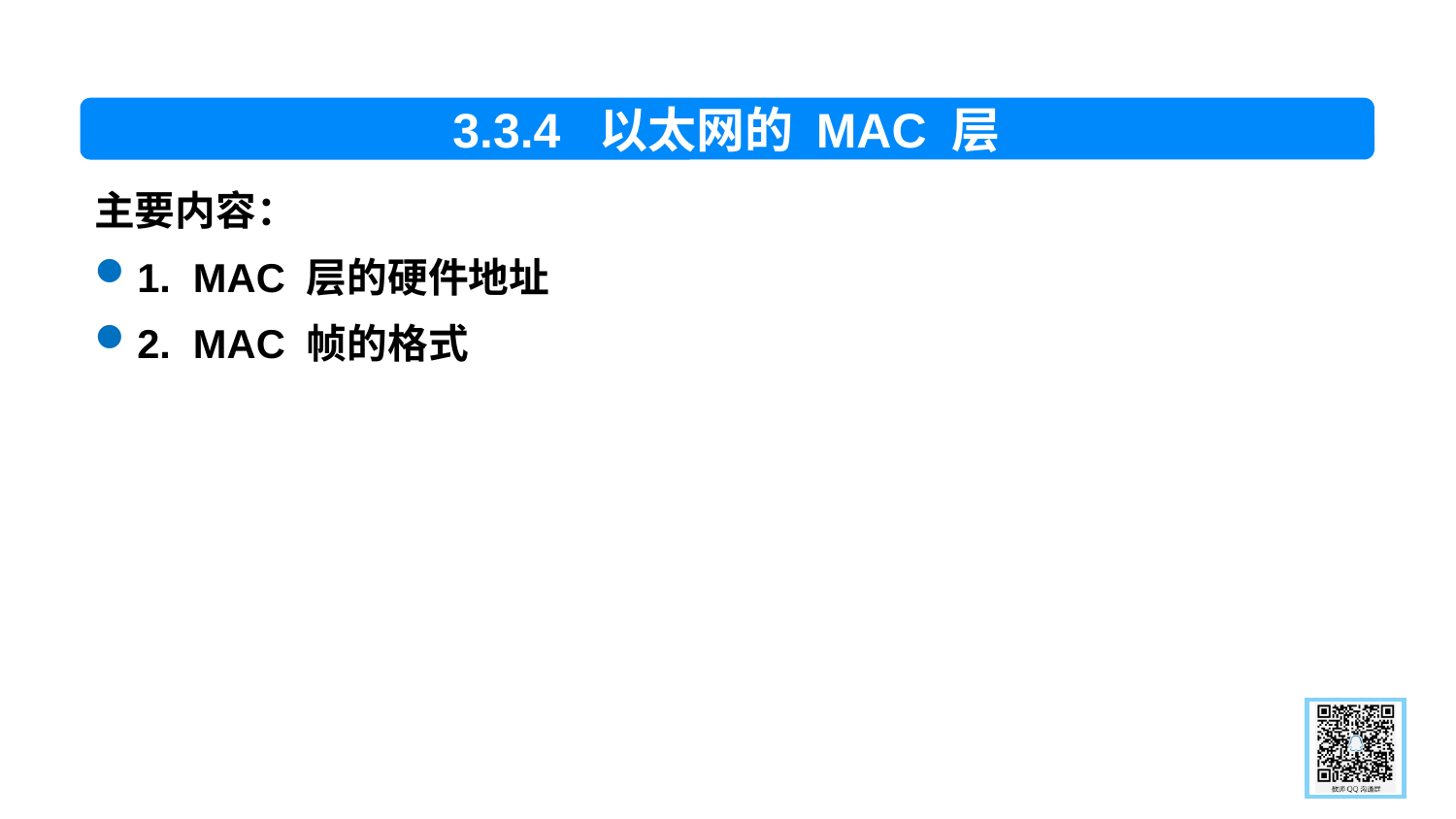

3.3.4  以太网的 MAC 层

主要内容：
1.  MAC 层的硬件地址
2.  MAC 帧的格式